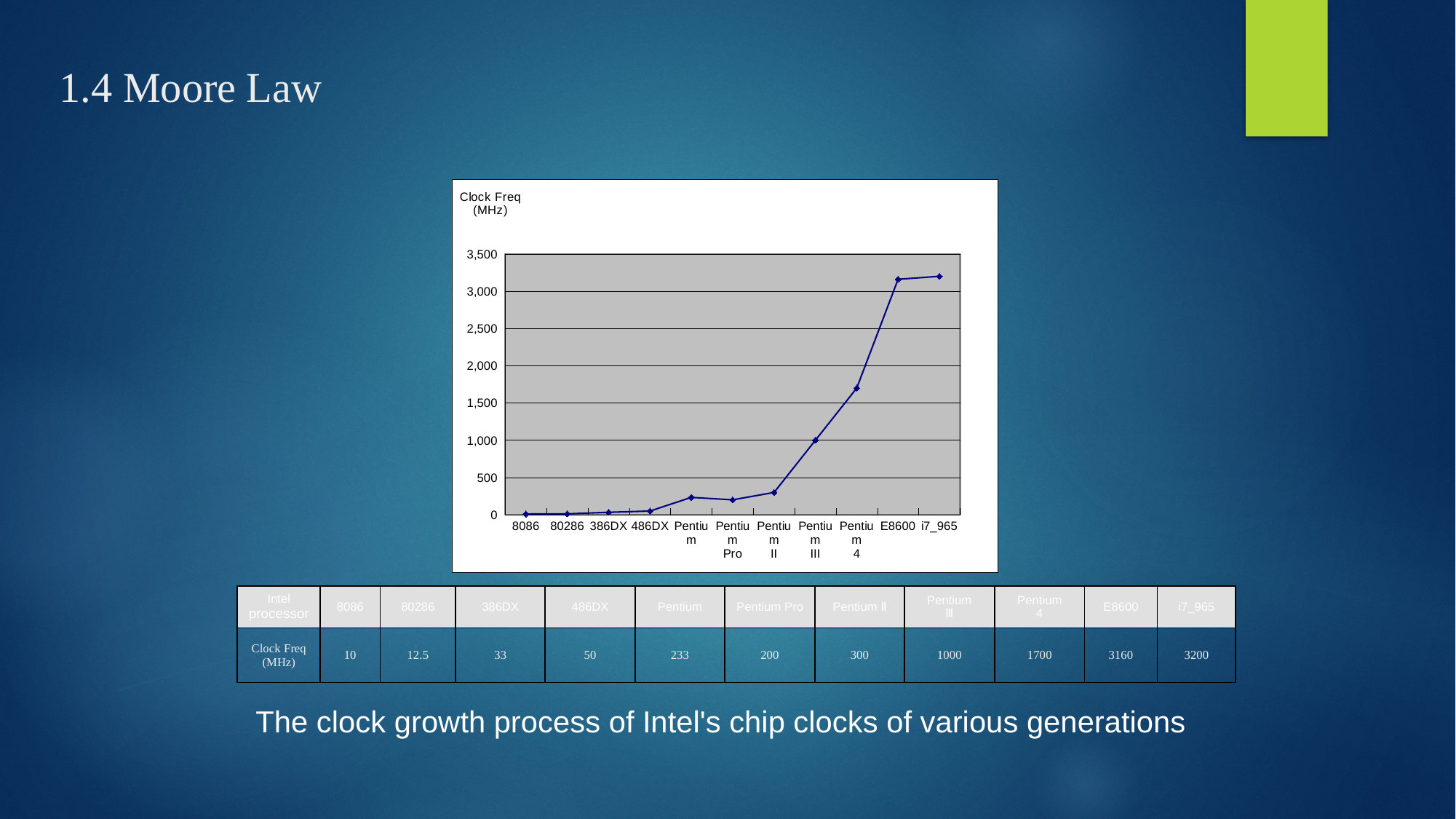

# 1.4 Moore Law

### Chart: Clock Freq
(MHz)

| Category | 時脈頻
率(MHz) |
|---|---|
| 8086 | 10.0 |
| 80286 | 12.5 |
| 386DX | 33.0 |
| 486DX | 50.0 |
| Pentium | 233.0 |
| Pentium
Pro | 200.0 |
| Pentium
II | 300.0 |
| Pentium
III | 1000.0 |
| Pentium
4 | 1700.0 |
| E8600 | 3160.0 |
| i7_965 | 3200.0 |
| Intel processor | 8086 | 80286 | 386DX | 486DX | Pentium | Pentium Pro | Pentium Ⅱ | Pentium Ⅲ | Pentium 4 | E8600 | i7\_965 |
| --- | --- | --- | --- | --- | --- | --- | --- | --- | --- | --- | --- |
| Clock Freq (MHz) | 10 | 12.5 | 33 | 50 | 233 | 200 | 300 | 1000 | 1700 | 3160 | 3200 |
The clock growth process of Intel's chip clocks of various generations